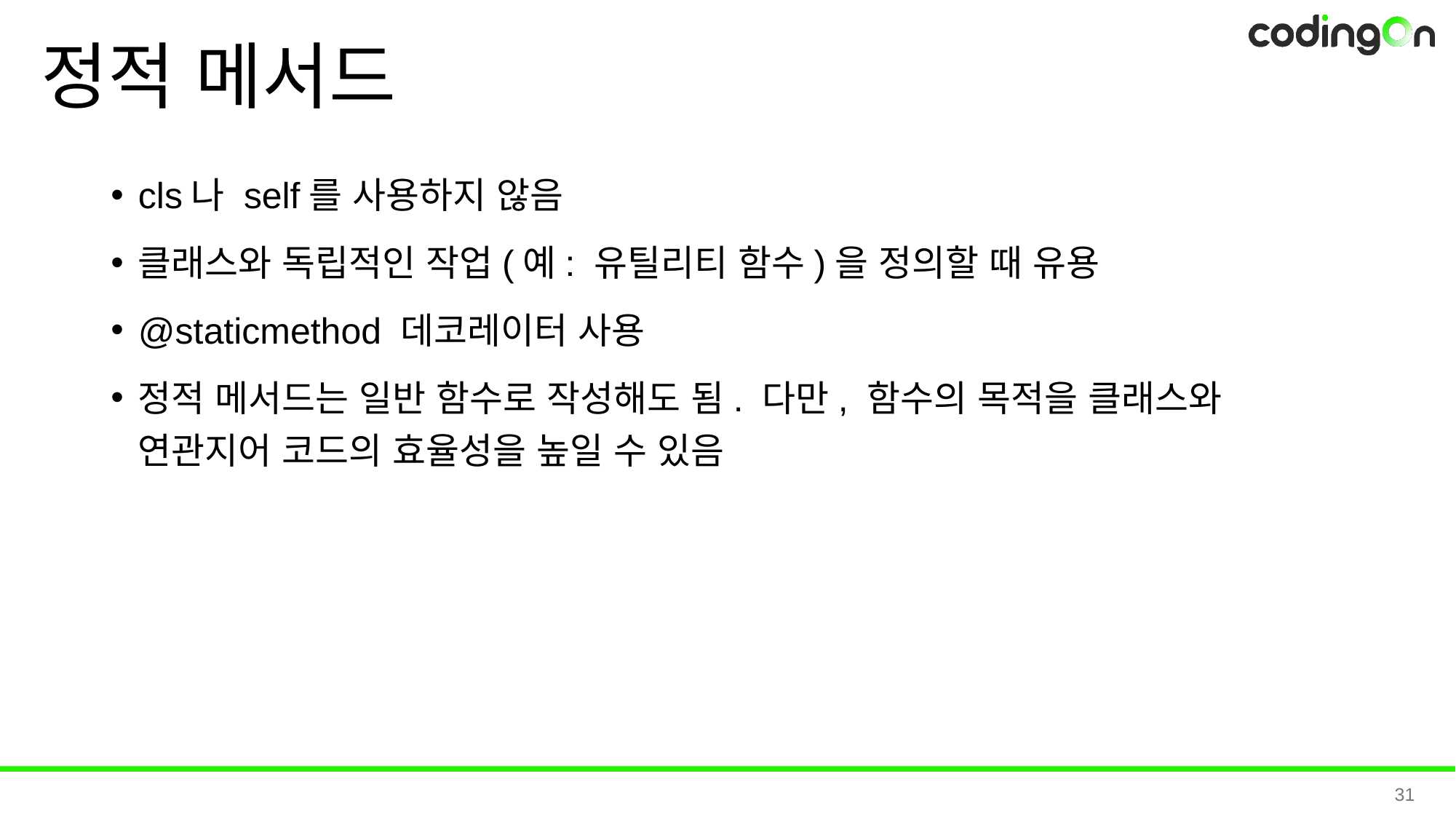

# 정적 메서드
cls나 self를 사용하지 않음
클래스와 독립적인 작업(예: 유틸리티 함수)을 정의할 때 유용
@staticmethod 데코레이터 사용
정적 메서드는 일반 함수로 작성해도 됨. 다만, 함수의 목적을 클래스와 연관지어 코드의 효율성을 높일 수 있음
31